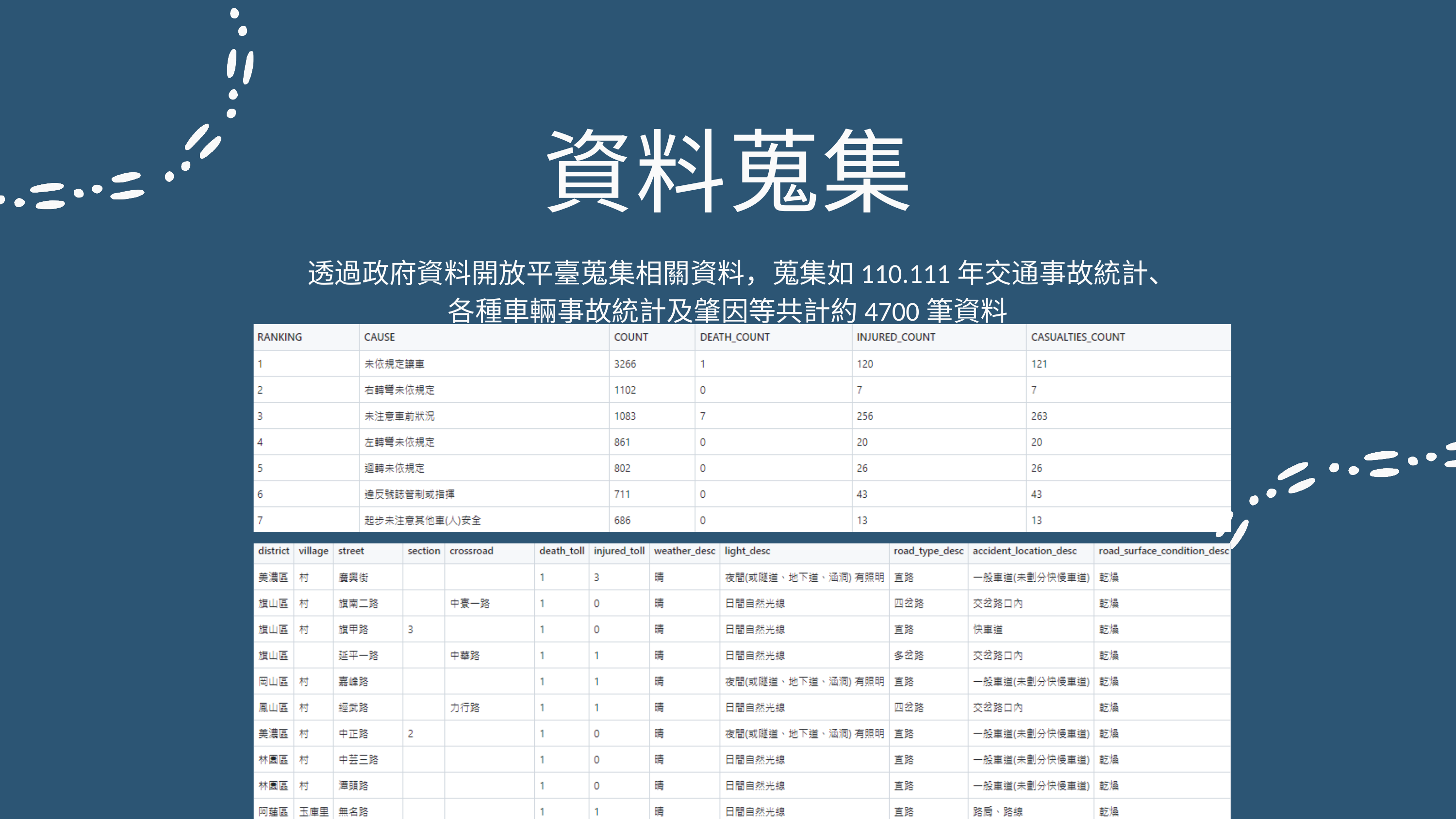

資料蒐集

透過政府資料開放平臺蒐集相關資料，蒐集如110.111年交通事故統計、各種車輛事故統計及肇因等共計約4700筆資料